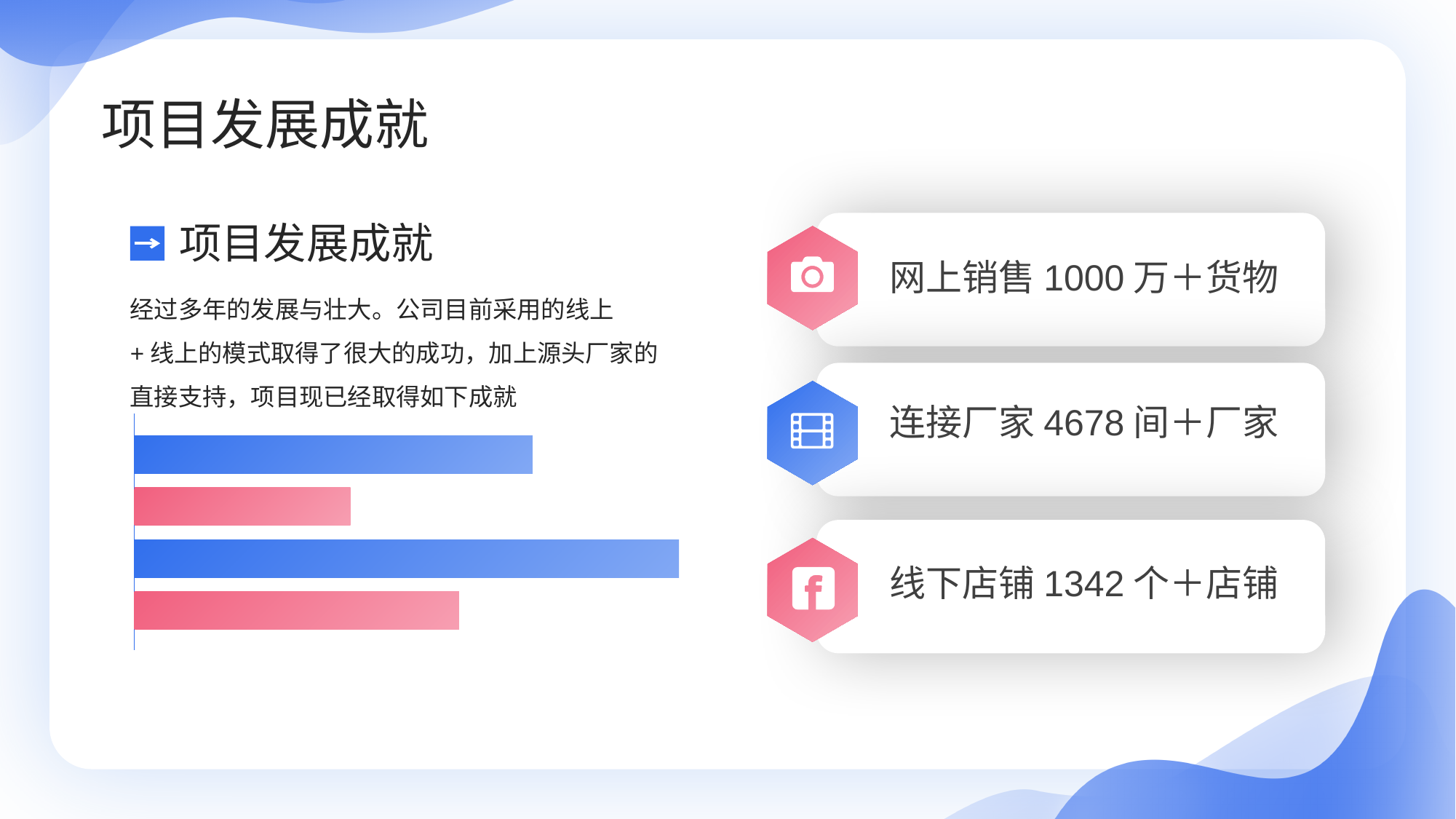

项目发展成就

项目发展成就

经过多年的发展与壮大。公司目前采用的线上+线上的模式取得了很大的成功，加上源头厂家的直接支持，项目现已经取得如下成就

网上销售1000万＋货物
连接厂家4678间＋厂家
线下店铺1342个＋店铺